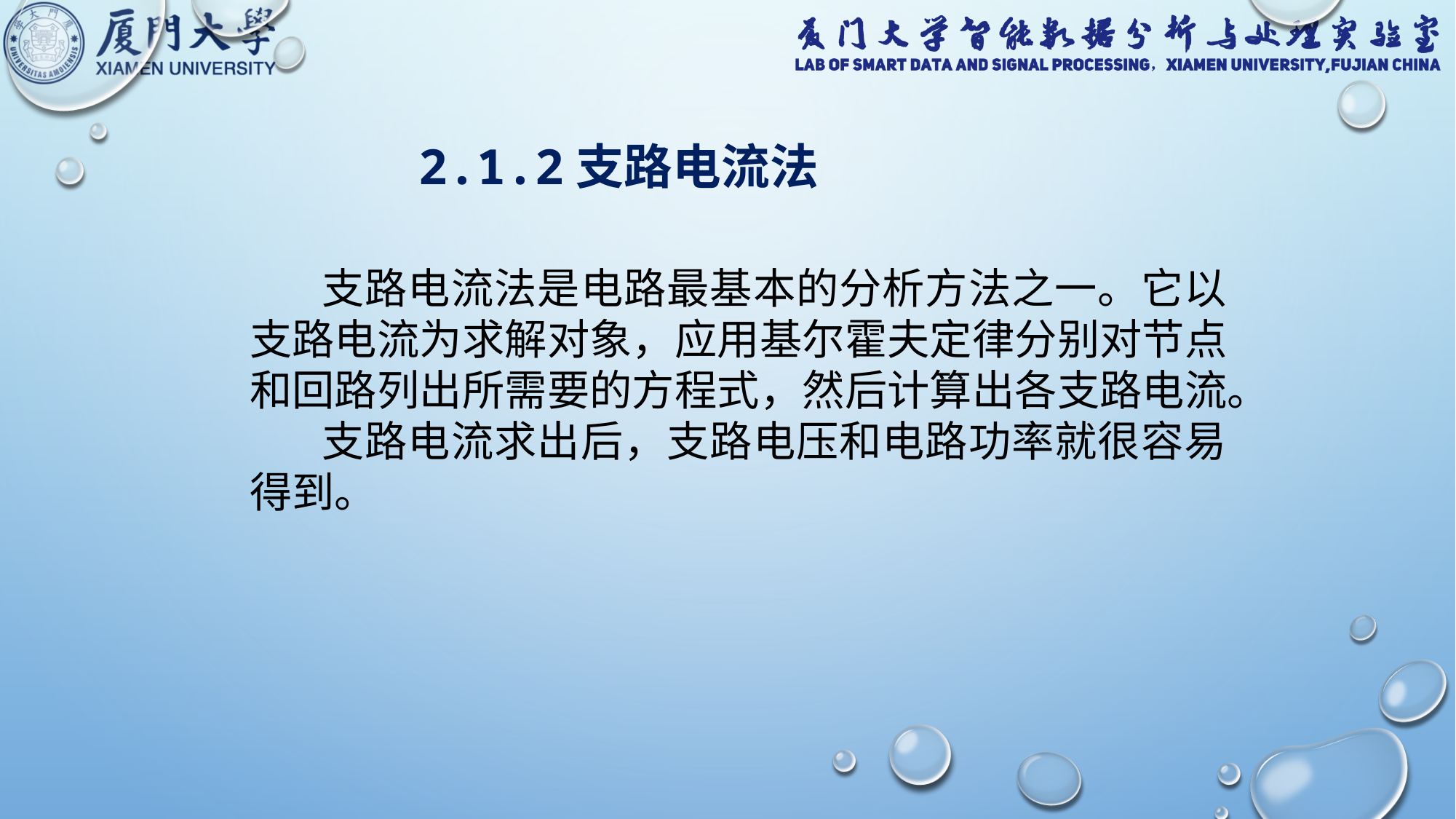

2.1.2支路电流法

      支路电流法是电路最基本的分析方法之一。它以支路电流为求解对象，应用基尔霍夫定律分别对节点和回路列出所需要的方程式，然后计算出各支路电流。
      支路电流求出后，支路电压和电路功率就很容易得到。
24